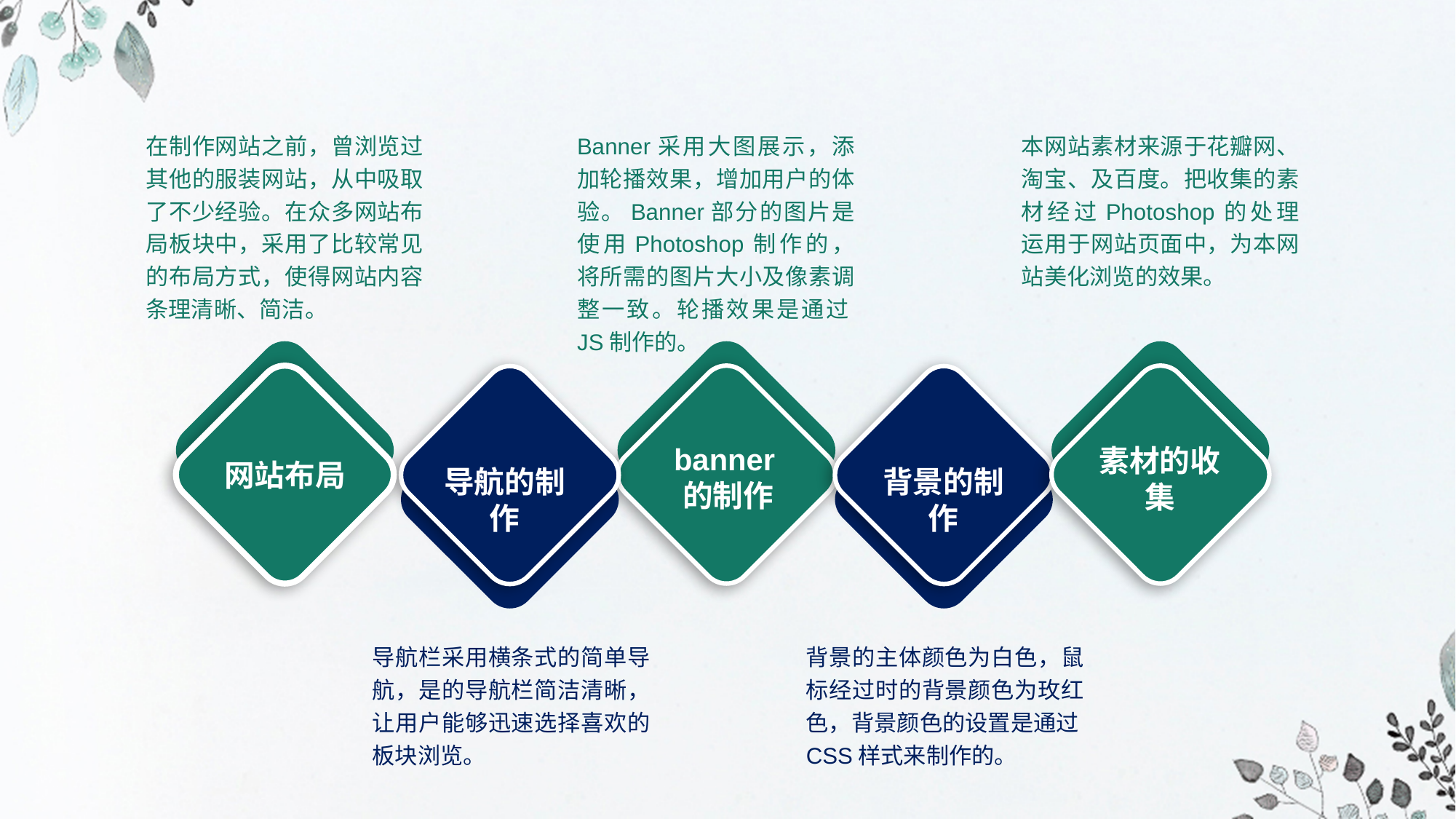

在制作网站之前，曾浏览过其他的服装网站，从中吸取了不少经验。在众多网站布局板块中，采用了比较常见的布局方式，使得网站内容条理清晰、简洁。
Banner采用大图展示，添加轮播效果，增加用户的体验。Banner部分的图片是使用Photoshop制作的，将所需的图片大小及像素调整一致。轮播效果是通过JS制作的。
本网站素材来源于花瓣网、淘宝、及百度。把收集的素材经过Photoshop的处理运用于网站页面中，为本网站美化浏览的效果。

网站布局

banner的制作
导航的制作
背景的制作
素材的收集

导航栏采用横条式的简单导航，是的导航栏简洁清晰，让用户能够迅速选择喜欢的板块浏览。
背景的主体颜色为白色，鼠标经过时的背景颜色为玫红色，背景颜色的设置是通过CSS样式来制作的。